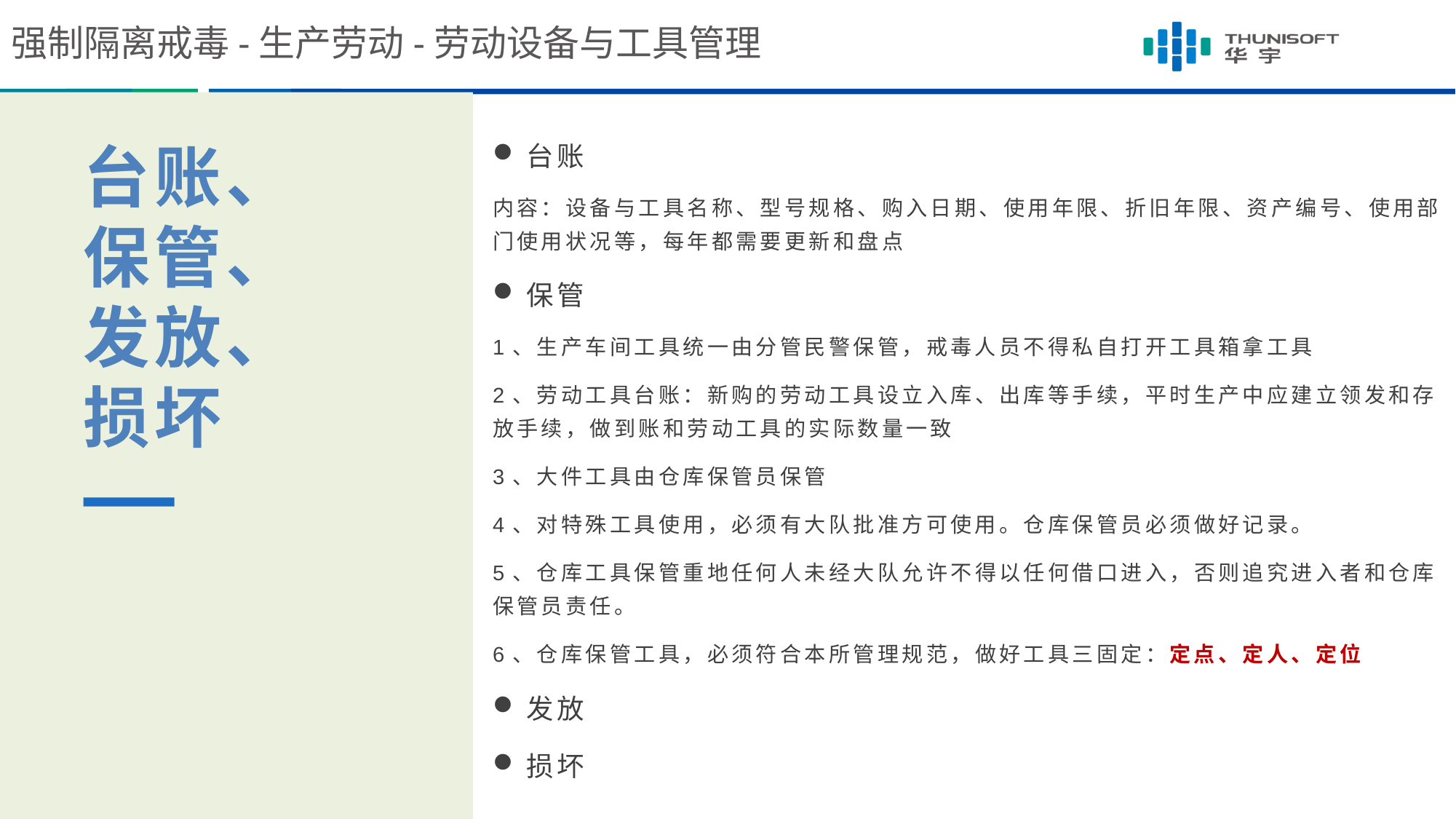

强制隔离戒毒-生产劳动-劳动设备与工具管理

台账
内容：设备与工具名称、型号规格、购入日期、使用年限、折旧年限、资产编号、使用部门使用状况等，每年都需要更新和盘点
保管
1、生产车间工具统一由分管民警保管，戒毒人员不得私自打开工具箱拿工具
2、劳动工具台账：新购的劳动工具设立入库、出库等手续，平时生产中应建立领发和存放手续，做到账和劳动工具的实际数量一致
3、大件工具由仓库保管员保管
4、对特殊工具使用，必须有大队批准方可使用。仓库保管员必须做好记录。
5、仓库工具保管重地任何人未经大队允许不得以任何借口进入，否则追究进入者和仓库保管员责任。
6、仓库保管工具，必须符合本所管理规范，做好工具三固定：定点、定人、定位
发放
损坏
台账、
保管、
发放、
损坏

93